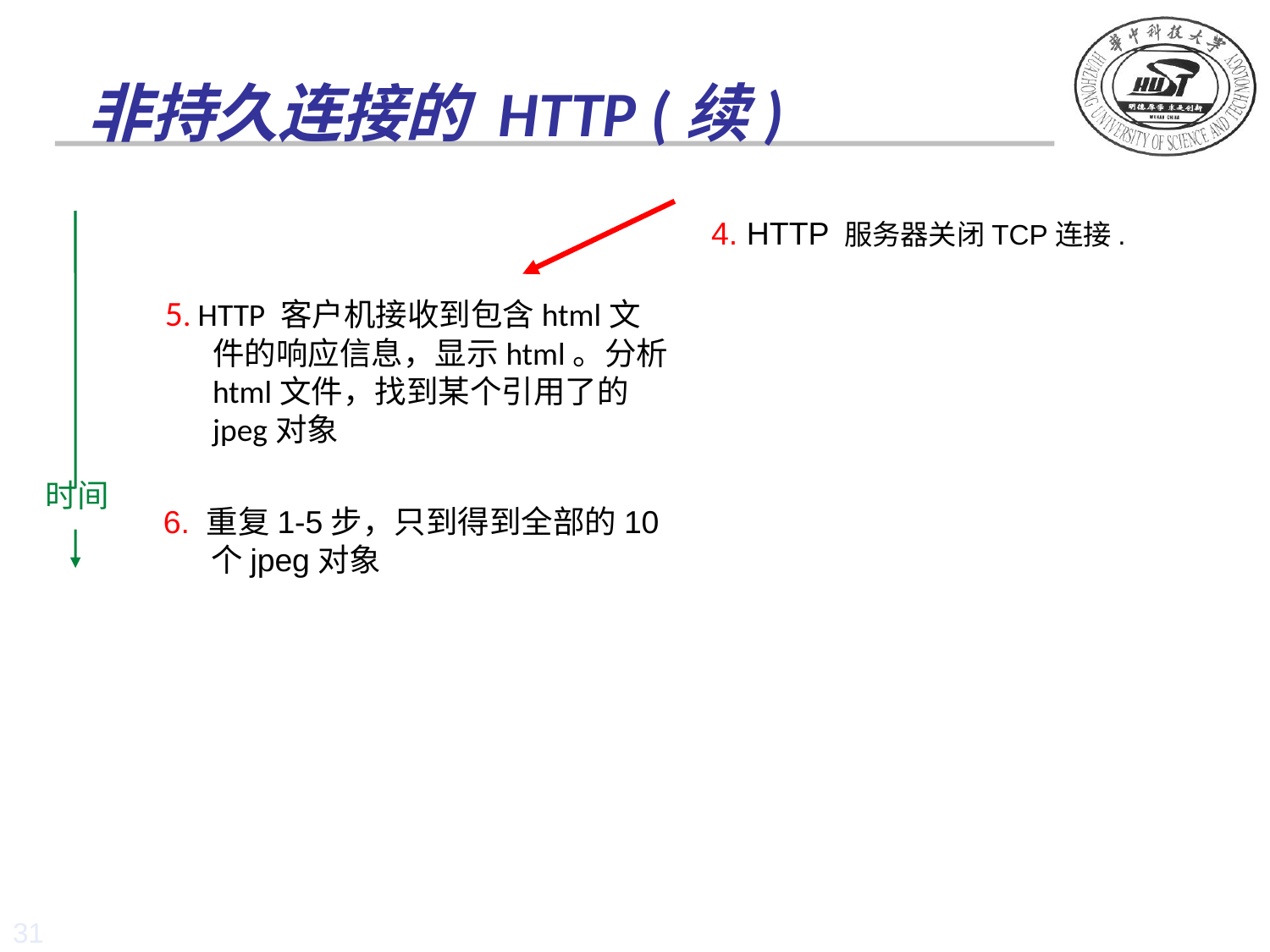

# 非持久连接的 HTTP (续)

4. HTTP 服务器关闭TCP连接.

5. HTTP 客户机接收到包含html文件的响应信息，显示html。分析html文件，找到某个引用了的jpeg对象
时间

6. 重复1-5步，只到得到全部的10个jpeg对象
31